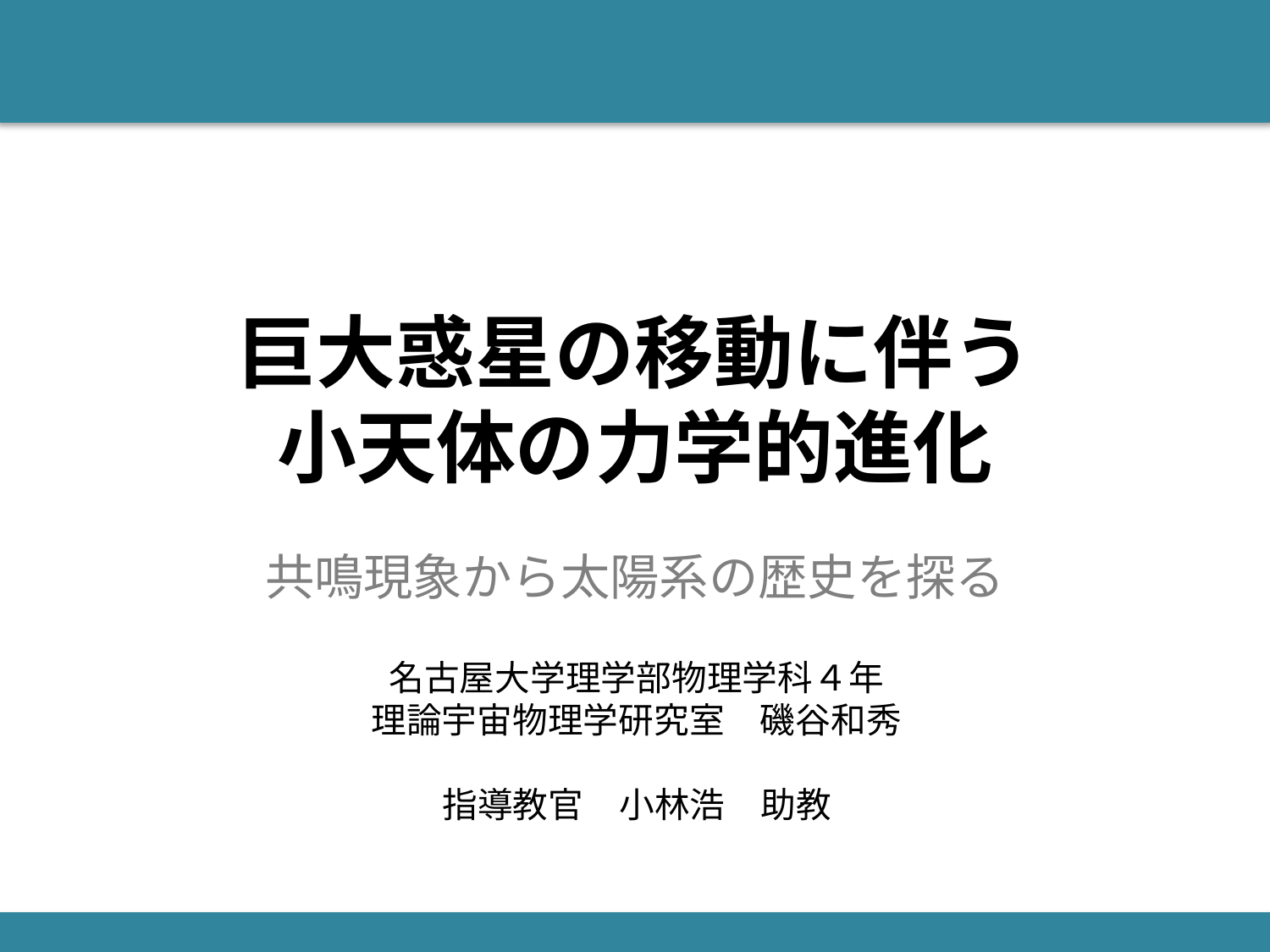

# 巨大惑星の移動に伴う 小天体の力学的進化
共鳴現象から太陽系の歴史を探る
名古屋大学理学部物理学科４年
理論宇宙物理学研究室　磯谷和秀
指導教官　小林浩　助教